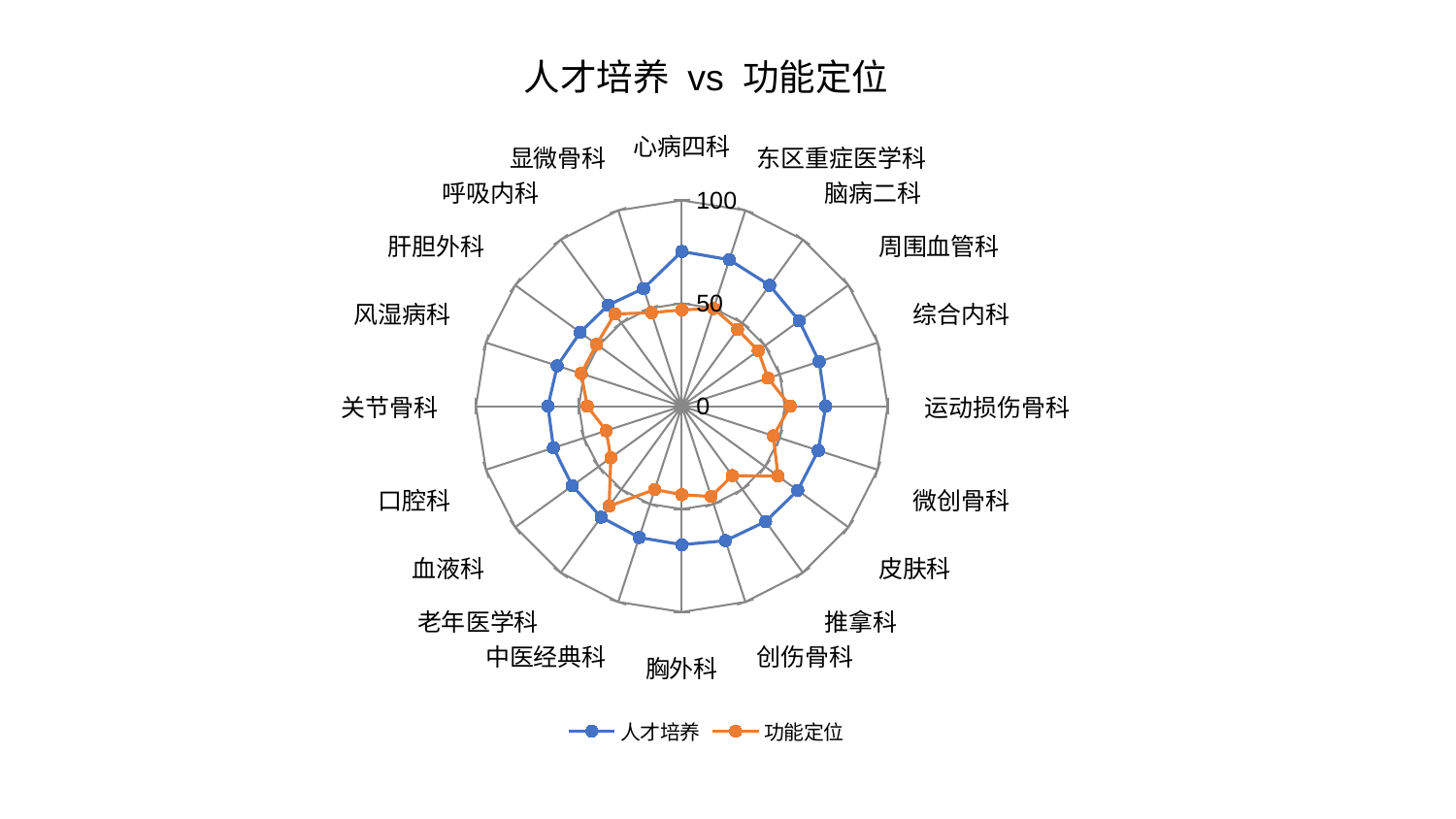

### Chart: 人才培养 vs 功能定位

| Category | 人才培养 | 功能定位 |
|---|---|---|
| 心病四科 | 75.17498727078663 | 46.773490110737974 |
| 东区重症医学科 | 74.81295503012005 | 49.9545093824802 |
| 脑病二科 | 72.58078451128684 | 46.1014779720149 |
| 周围血管科 | 70.49435291444117 | 45.905050964992334 |
| 综合内科 | 70.17125100940298 | 44.08266222427566 |
| 运动损伤骨科 | 69.89625628515114 | 52.71415411717456 |
| 微创骨科 | 69.70132877811426 | 46.74384376013681 |
| 皮肤科 | 69.58284561419968 | 57.80427016089645 |
| 推拿科 | 69.26142333843062 | 41.734153916197215 |
| 创伤骨科 | 68.72702767257108 | 46.16451215318083 |
| 胸外科 | 67.30581764917349 | 43.00139078824977 |
| 中医经典科 | 67.08787104150066 | 42.61489575548828 |
| 老年医学科 | 66.66478940006469 | 60.05907478876938 |
| 血液科 | 65.78746787378348 | 42.626182551648846 |
| 口腔科 | 65.5666282898079 | 38.586941520567024 |
| 关节骨科 | 65.0288617336075 | 45.918615315711484 |
| 风湿病科 | 63.6054141954048 | 51.37452301038964 |
| 肝胆外科 | 61.01288246599453 | 51.20032771090304 |
| 呼吸内科 | 60.74275378817432 | 55.3535738374167 |
| 显微骨科 | 60.14298002900921 | 47.78015389470058 |
141